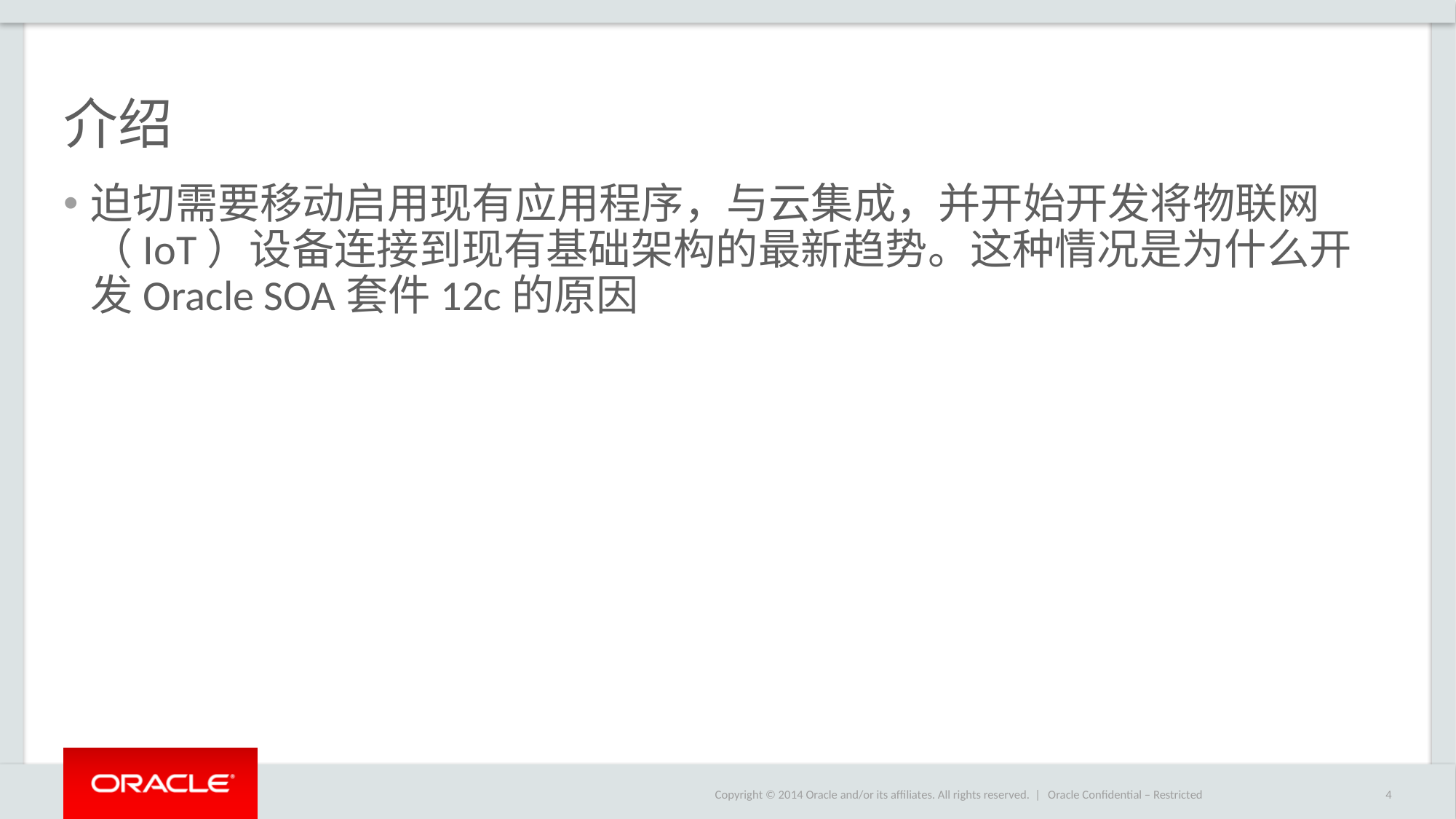

# 介绍
迫切需要移动启用现有应用程序，与云集成，并开始开发将物联网（IoT）设备连接到现有基础架构的最新趋势。这种情况是为什么开发Oracle SOA套件12c的原因
Oracle Confidential – Restricted
4